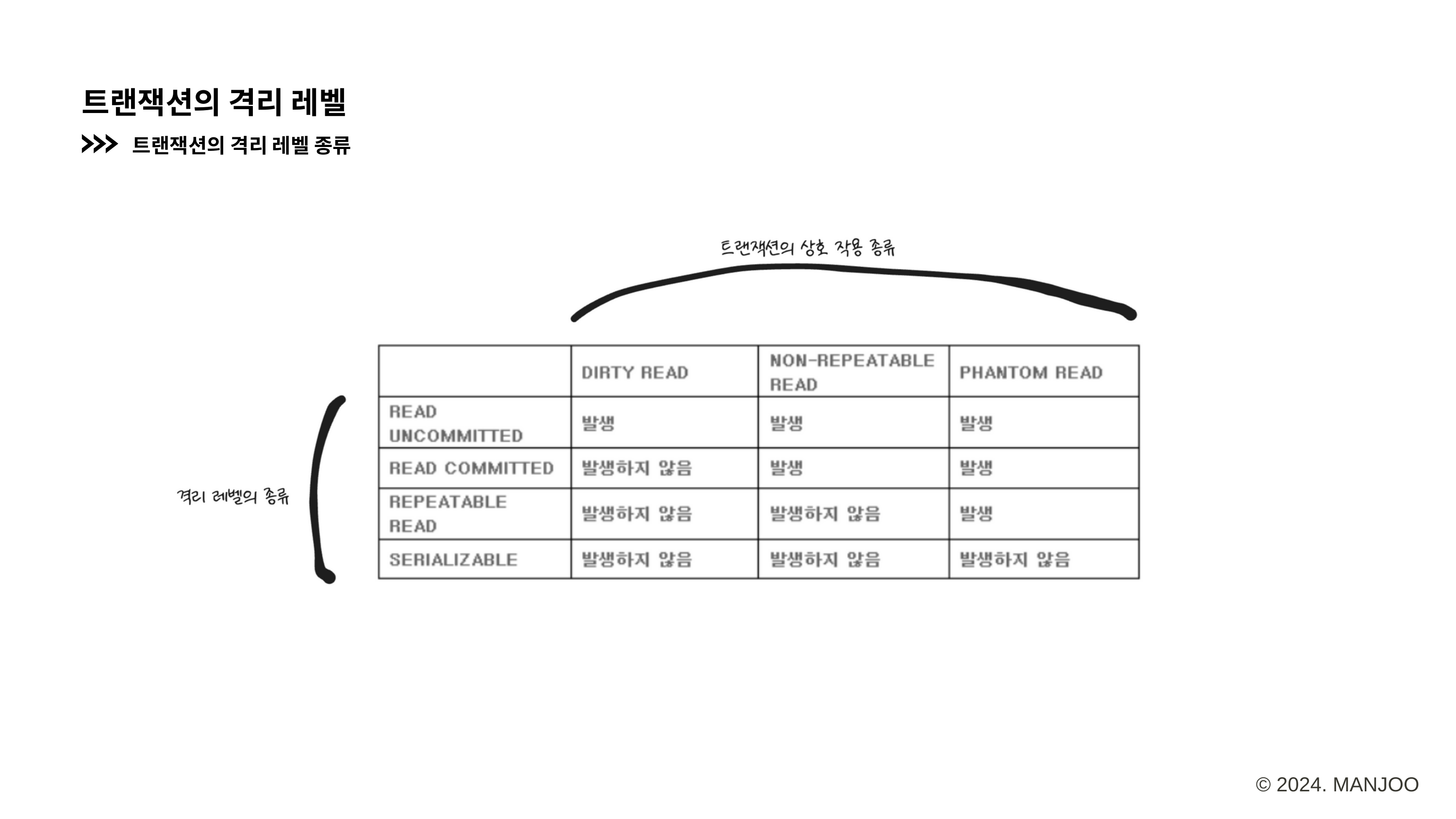

트랜잭션의 격리 레벨

트랜잭션의 격리 레벨 종류

© 2024. MANJOO